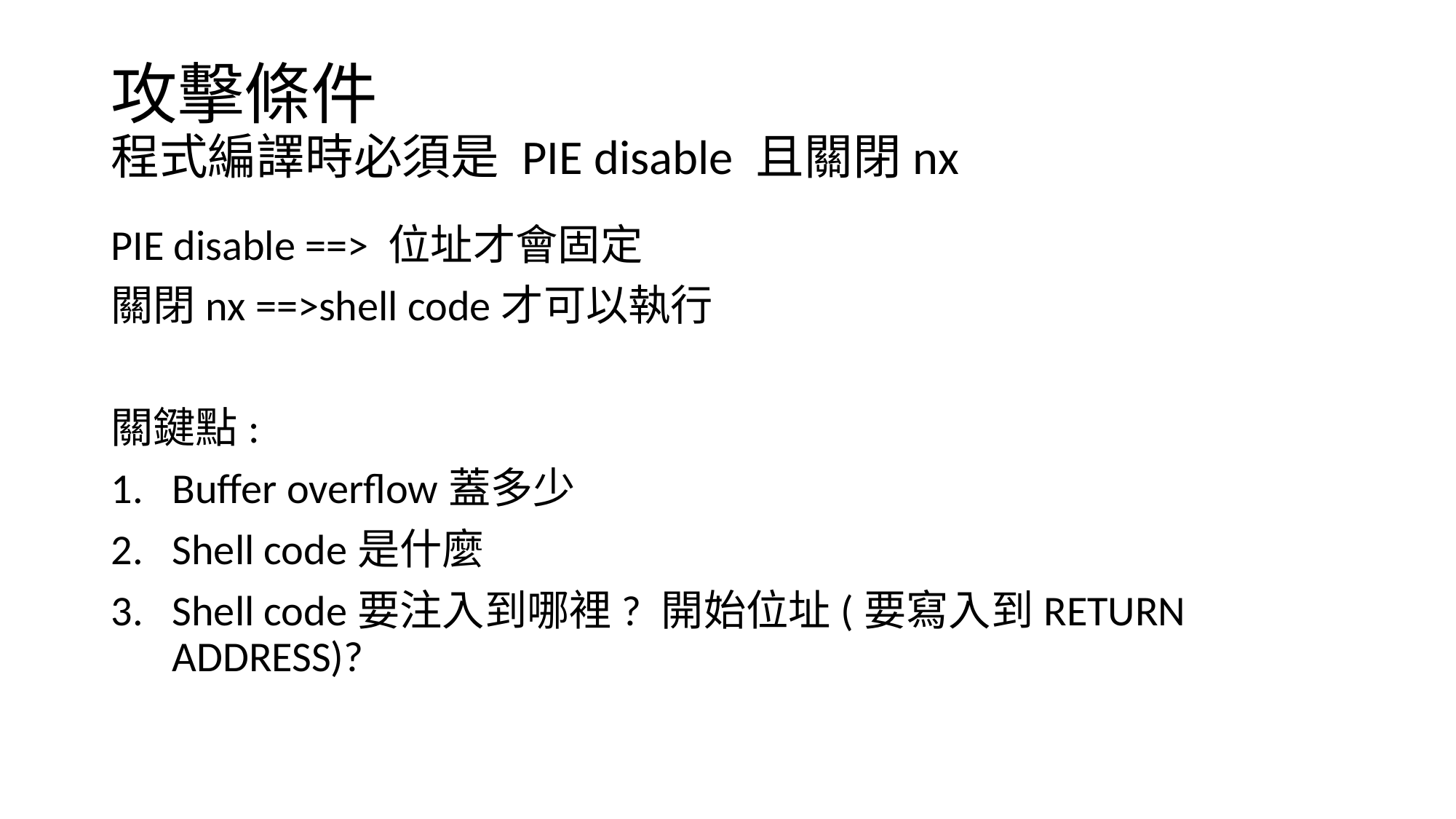

# 攻擊條件
程式編譯時必須是 PIE disable 且關閉nx
PIE disable ==> 位址才會固定
關閉nx ==>shell code才可以執行

關鍵點:
Buffer overflow蓋多少
Shell code是什麼
Shell code要注入到哪裡? 開始位址(要寫入到RETURN ADDRESS)?